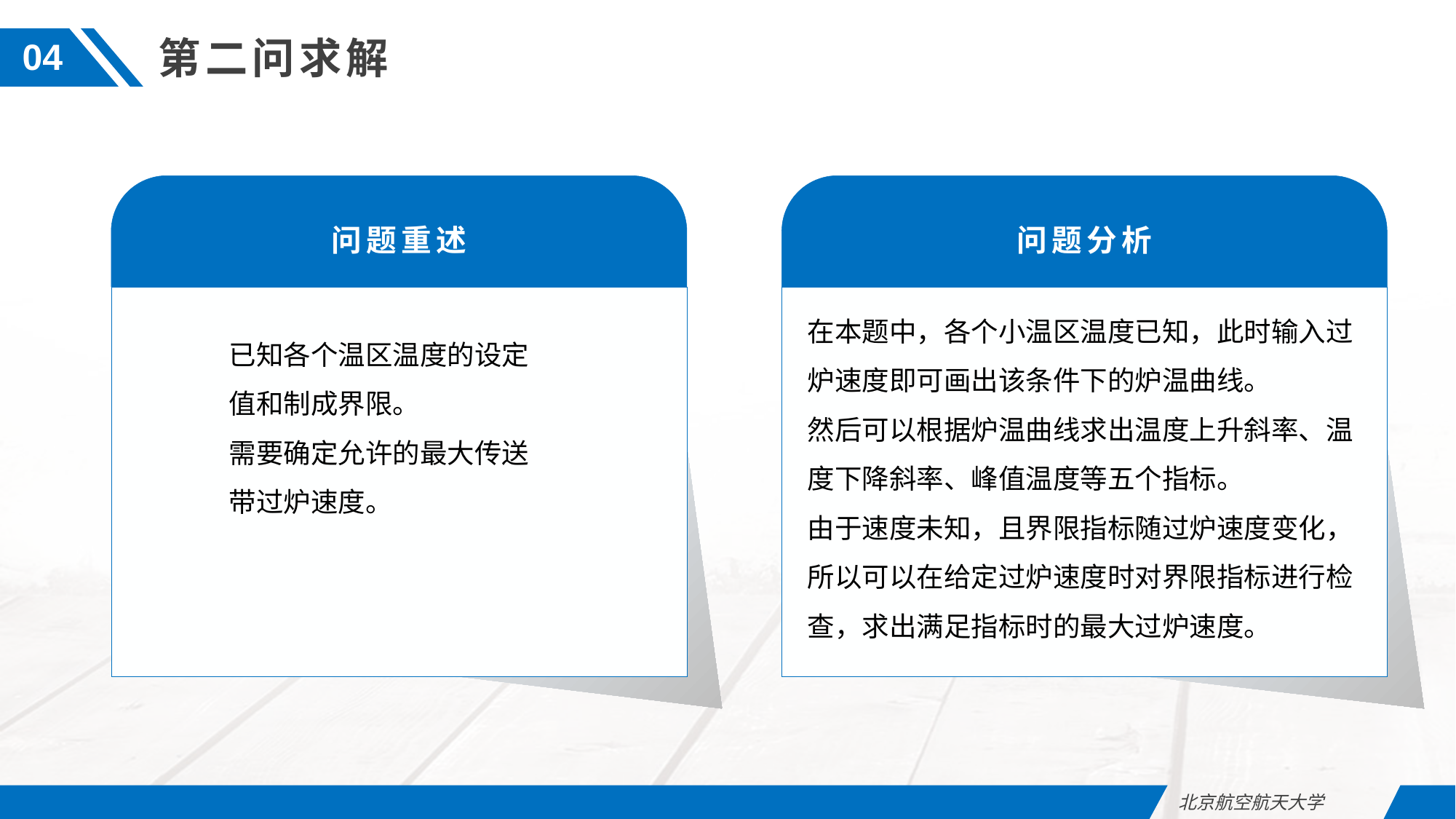

第二问求解

04
问题重述

问题分析

在本题中，各个小温区温度已知，此时输入过炉速度即可画出该条件下的炉温曲线。
然后可以根据炉温曲线求出温度上升斜率、温度下降斜率、峰值温度等五个指标。
由于速度未知，且界限指标随过炉速度变化，所以可以在给定过炉速度时对界限指标进行检查，求出满足指标时的最大过炉速度。
已知各个温区温度的设定值和制成界限。
需要确定允许的最大传送带过炉速度。

北京航空航天大学